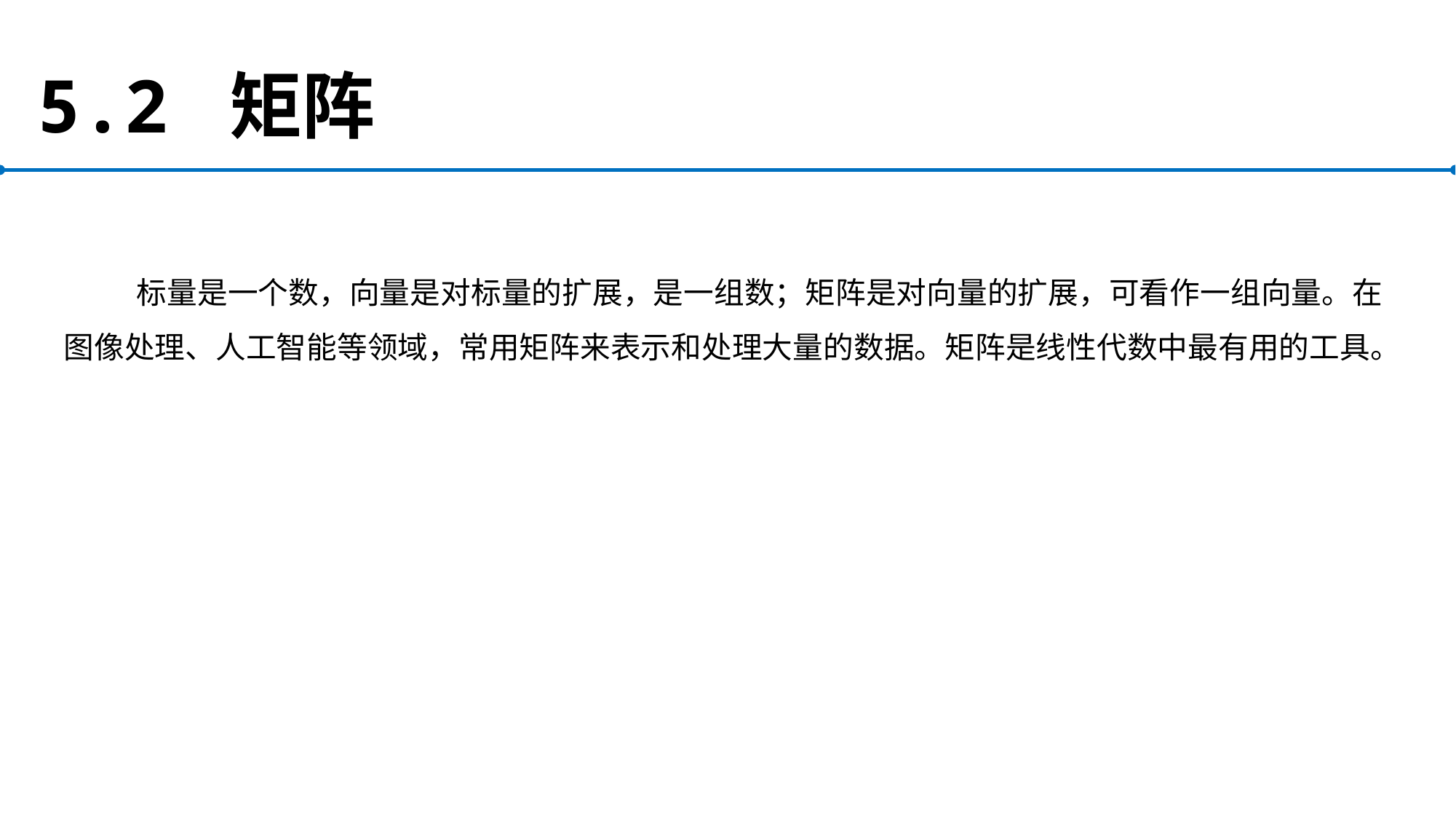

# 5.2 矩阵
标量是一个数，向量是对标量的扩展，是一组数；矩阵是对向量的扩展，可看作一组向量。在图像处理、人工智能等领域，常用矩阵来表示和处理大量的数据。矩阵是线性代数中最有用的工具。